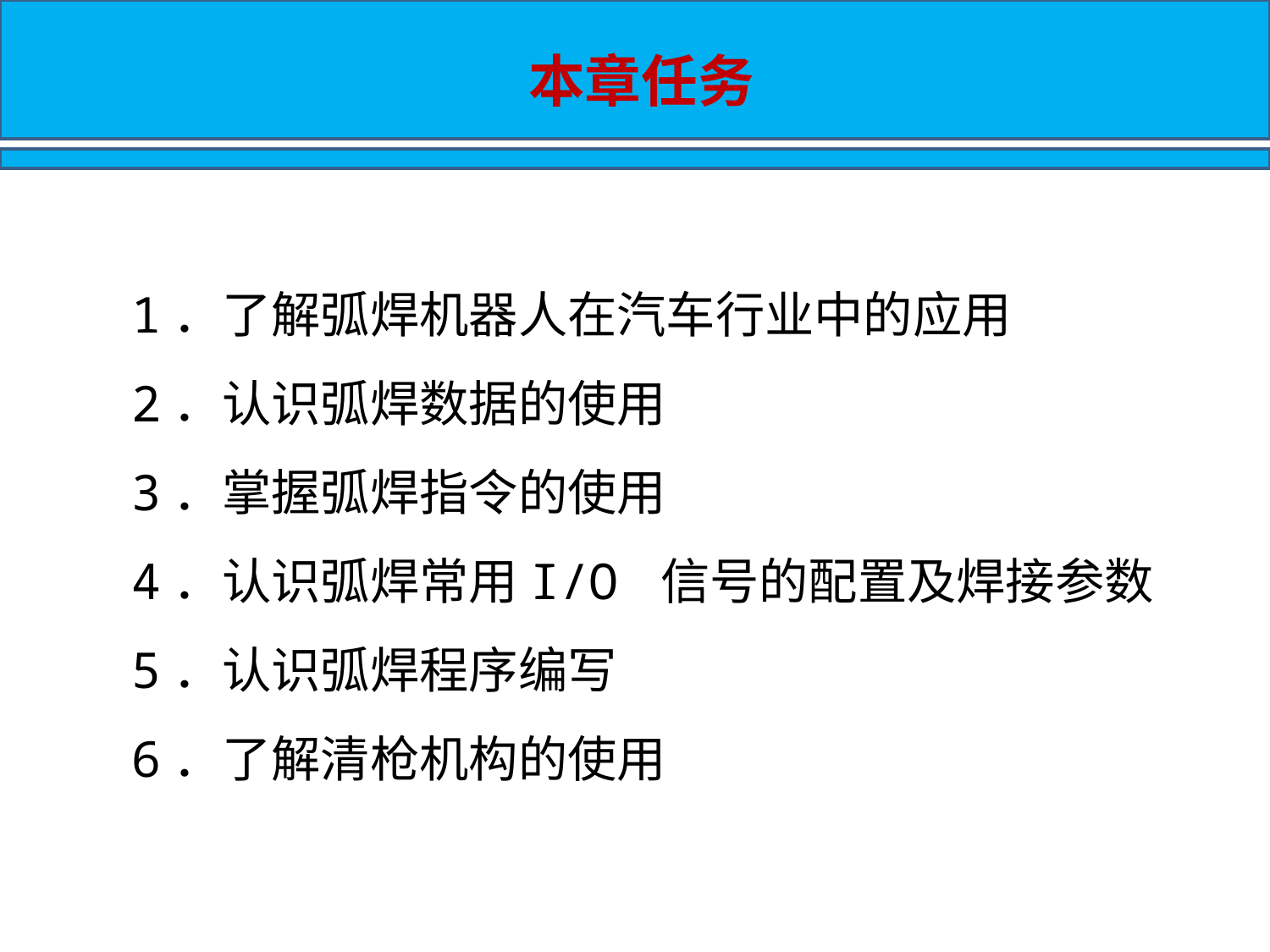

本章任务

1．了解弧焊机器人在汽车行业中的应用
2．认识弧焊数据的使用
3．掌握弧焊指令的使用
4．认识弧焊常用I/O 信号的配置及焊接参数
5．认识弧焊程序编写
6．了解清枪机构的使用